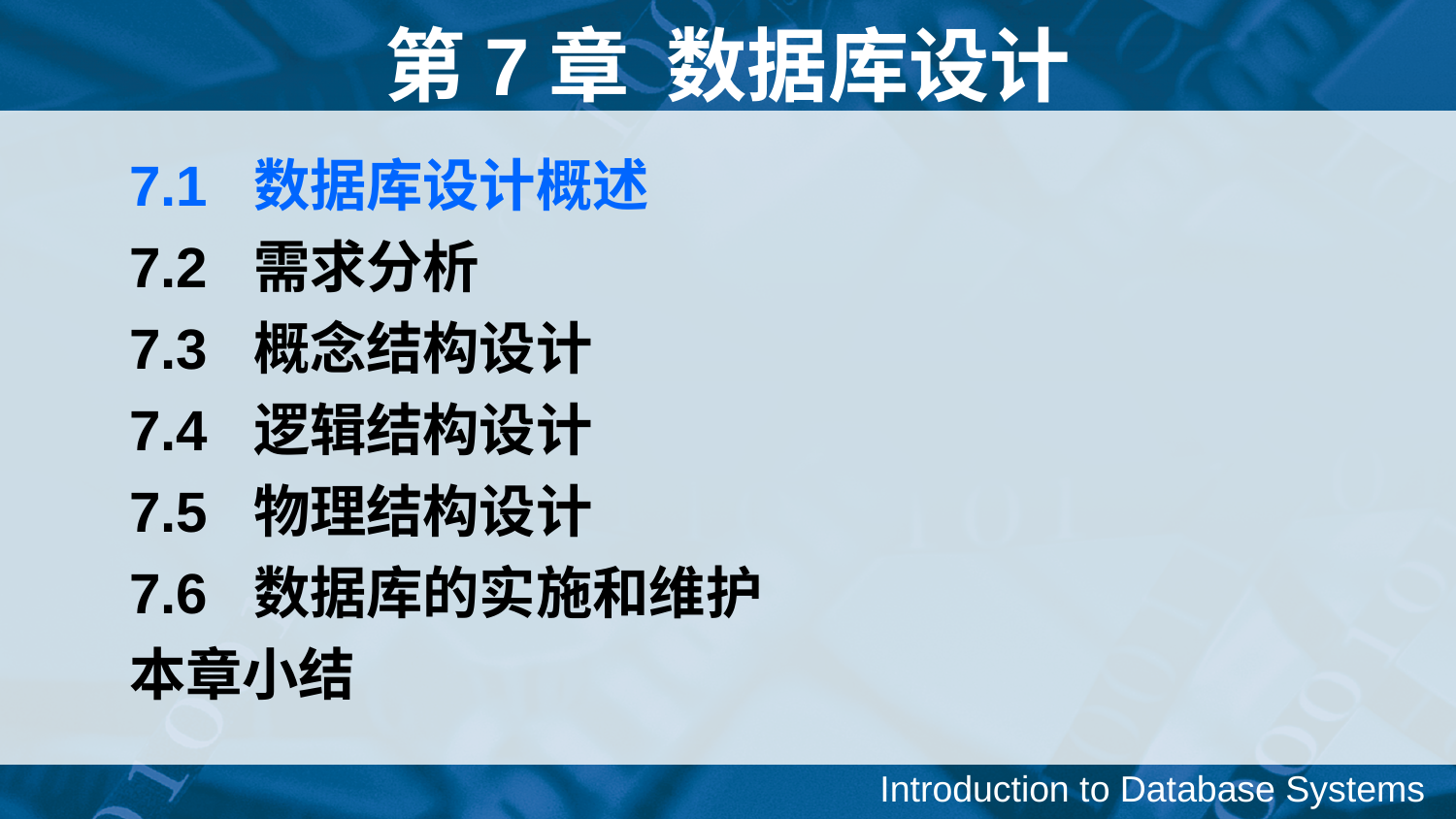

第7章  数据库设计
7.1  数据库设计概述
7.2  需求分析
7.3  概念结构设计
7.4  逻辑结构设计
7.5  物理结构设计
7.6  数据库的实施和维护
本章小结